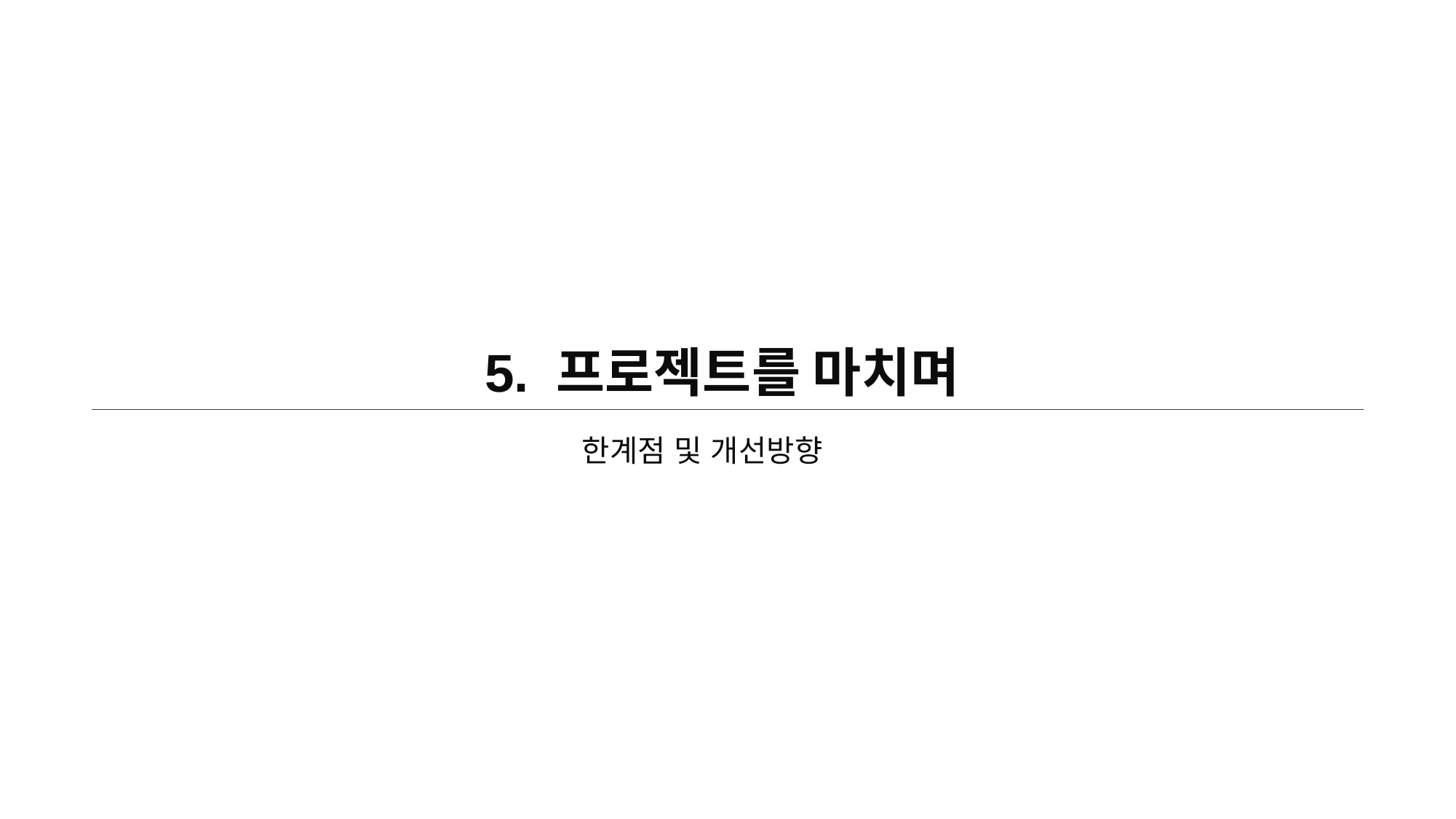

# 5. 프로젝트를 마치며

한계점 및 개선방향